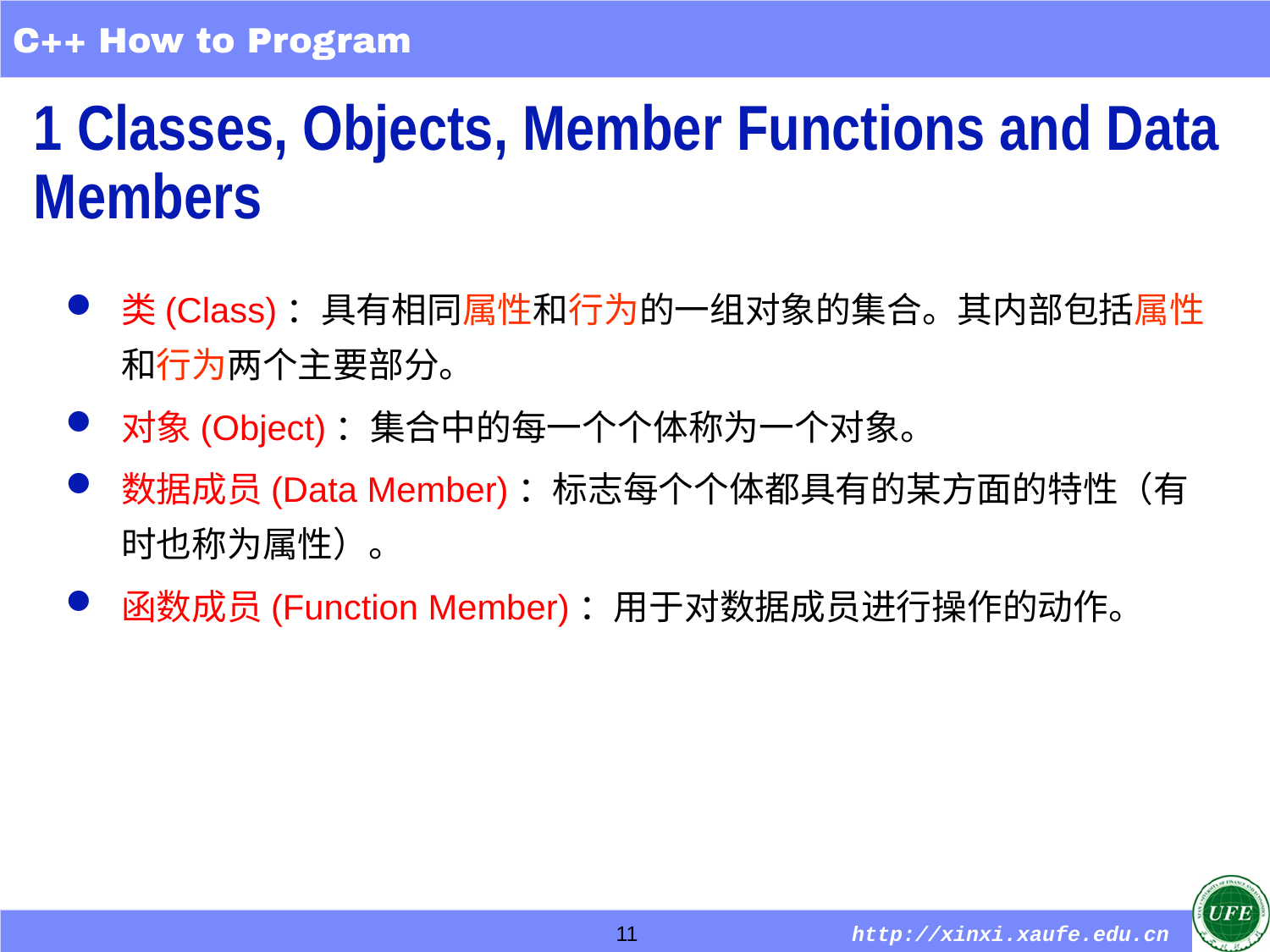

1 Classes, Objects, Member Functions and Data Members
类(Class)：具有相同属性和行为的一组对象的集合。其内部包括属性和行为两个主要部分。
对象(Object)：集合中的每一个个体称为一个对象。
数据成员(Data Member)：标志每个个体都具有的某方面的特性（有时也称为属性）。
函数成员(Function Member)：用于对数据成员进行操作的动作。

11